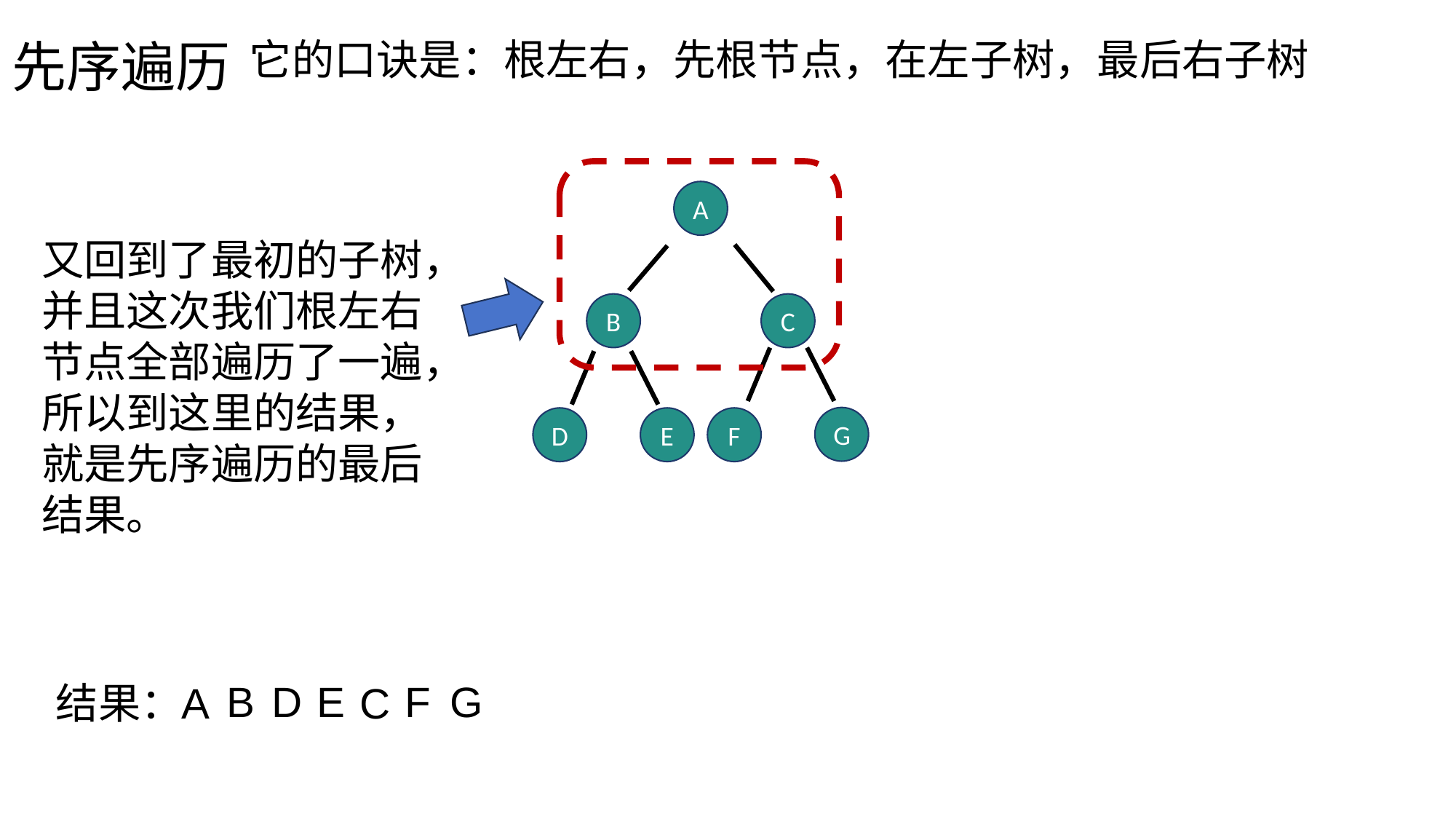

先序遍历
它的口诀是：根左右，先根节点，在左子树，最后右子树

A
又回到了最初的子树，并且这次我们根左右节点全部遍历了一遍，所以到这里的结果，就是先序遍历的最后结果。

B
C
G
D
E
F
B
D
E
F
G
结果：
A
C